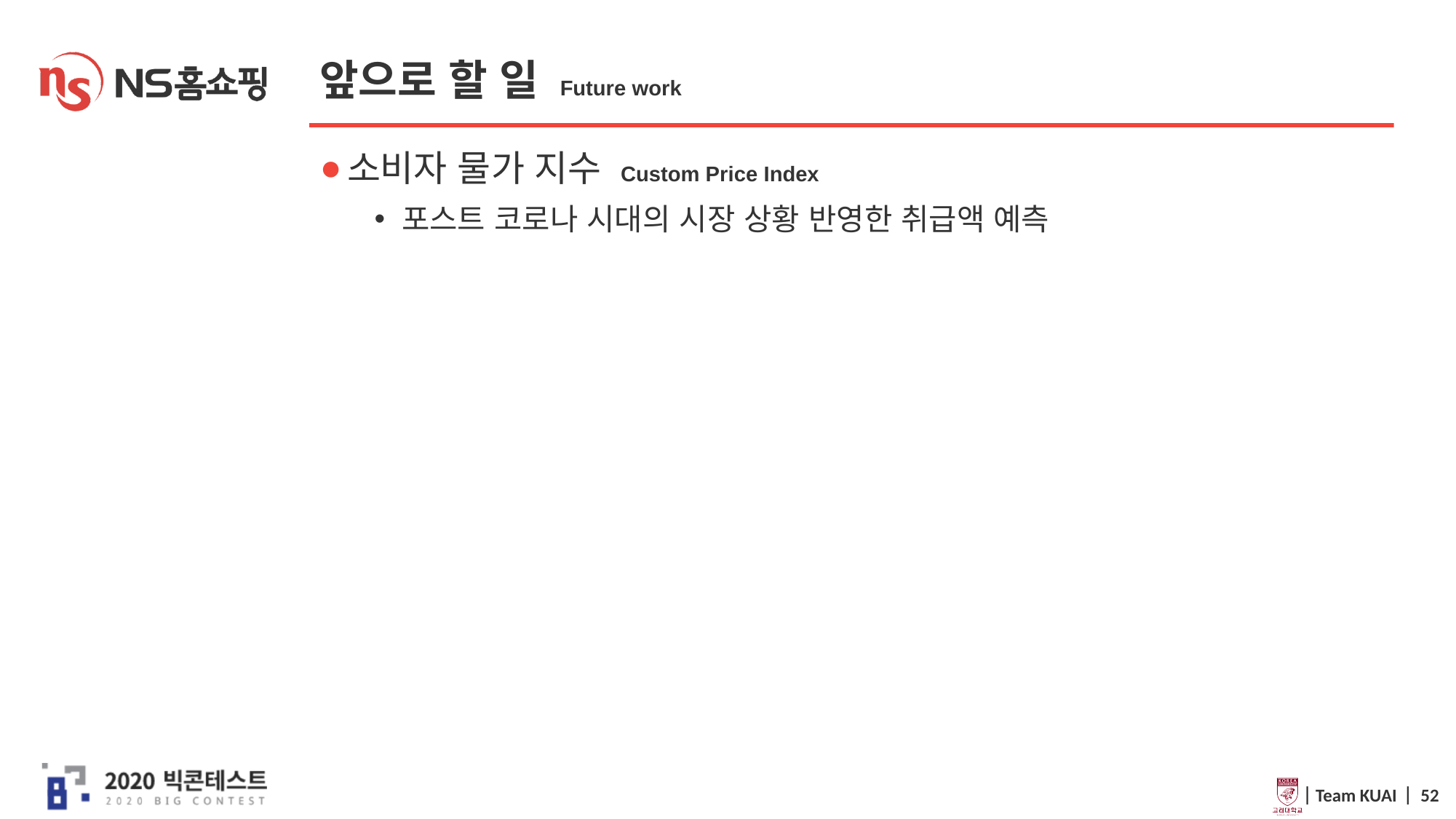

# 앞으로 할 일 Future work
소비자 물가 지수 Custom Price Index
포스트 코로나 시대의 시장 상황 반영한 취급액 예측
 ⎸Team KUAI  ⎸ 52